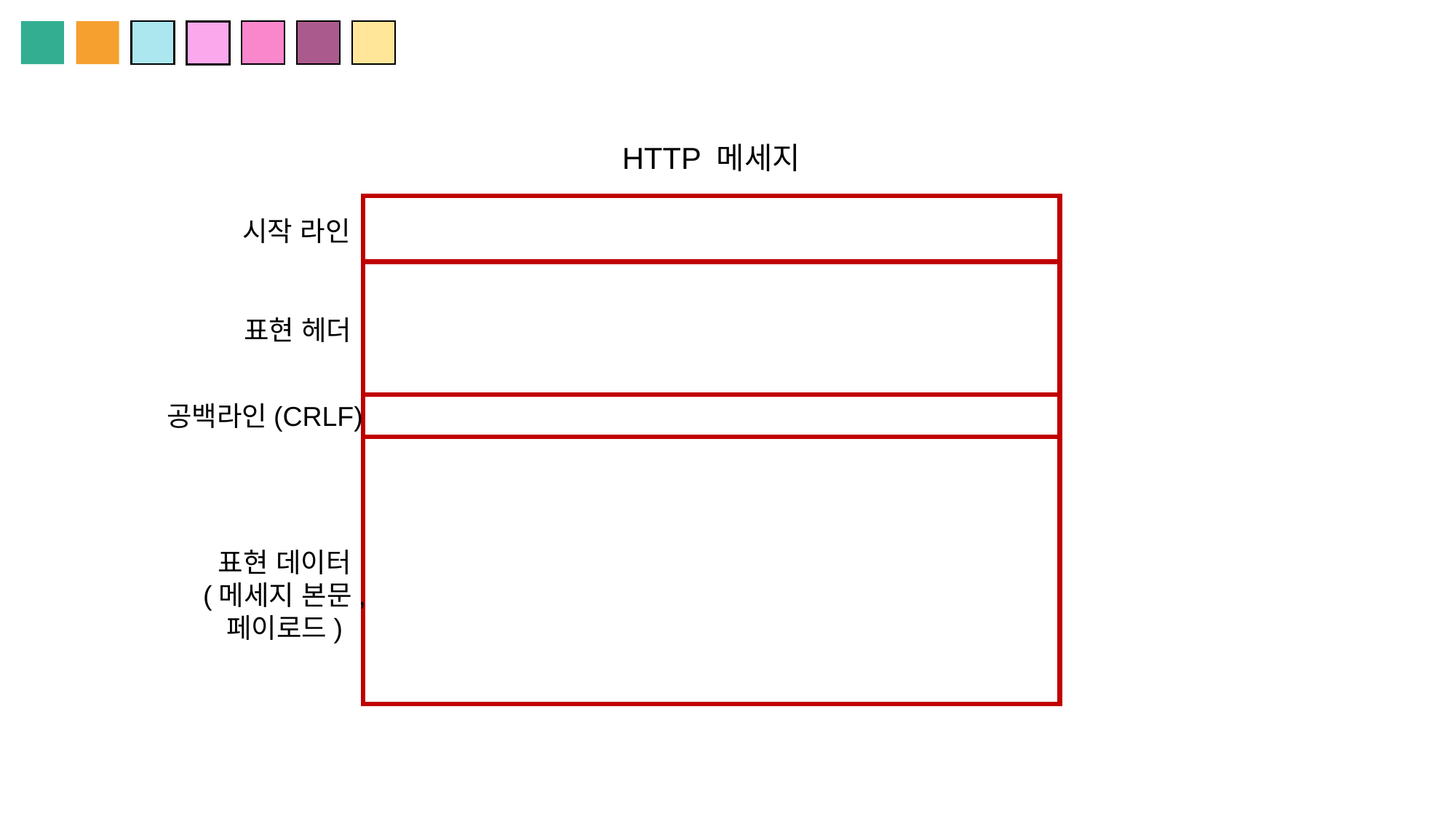

HTTP 메세지

시작 라인

표현 헤더
공백라인(CRLF)

표현 데이터
(메세지 본문,
페이로드)